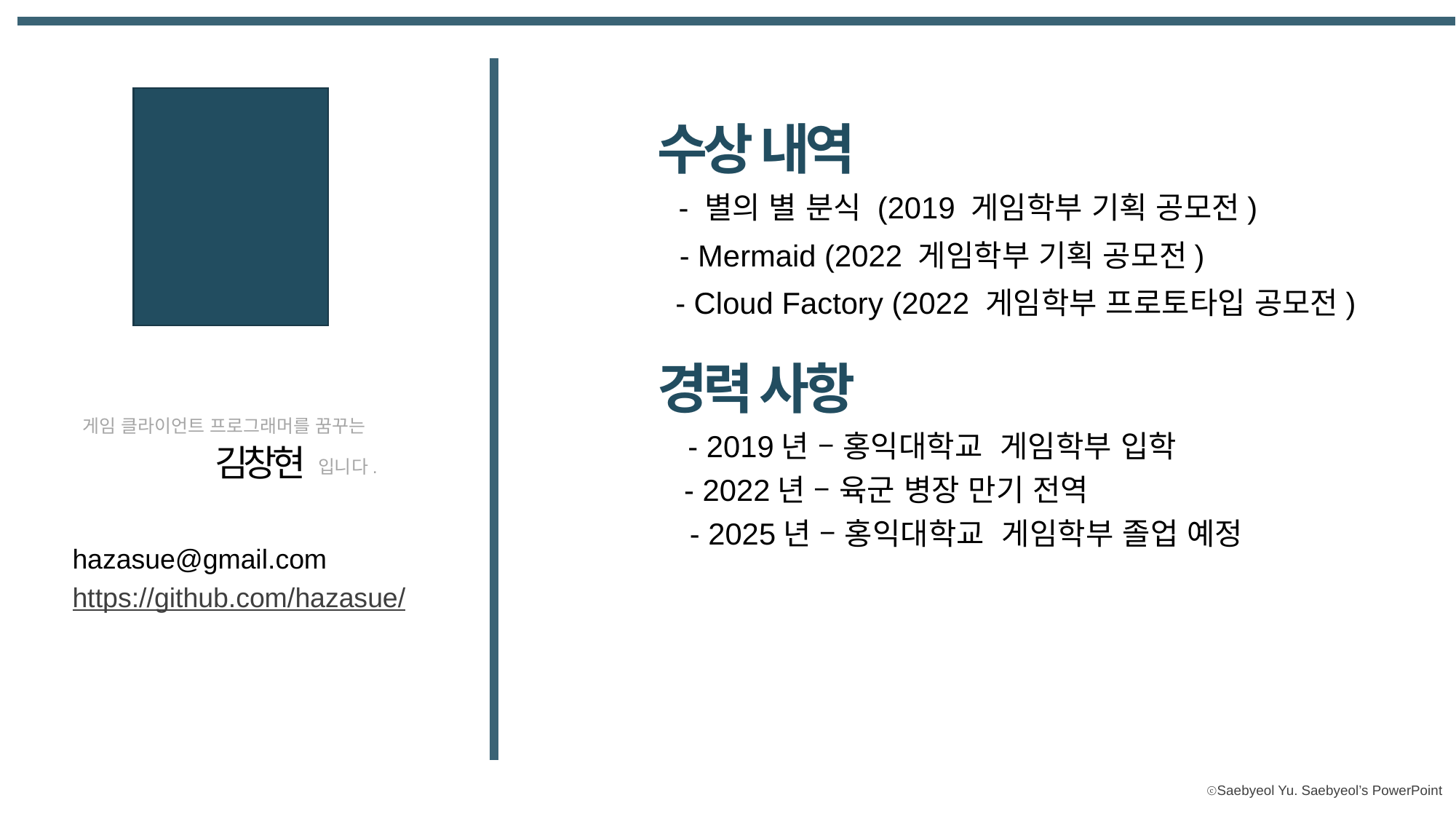

수상 내역
- 별의 별 분식 (2019 게임학부 기획 공모전)
- Mermaid (2022 게임학부 기획 공모전)
- Cloud Factory (2022 게임학부 프로토타입 공모전)
경력 사항
게임 클라이언트 프로그래머를 꿈꾸는
- 2019년 – 홍익대학교  게임학부 입학
김창현
입니다.
요소2
- 2022년 – 육군 병장 만기 전역
- 2025년 – 홍익대학교  게임학부 졸업 예정
hazasue@gmail.com
https://github.com/hazasue/